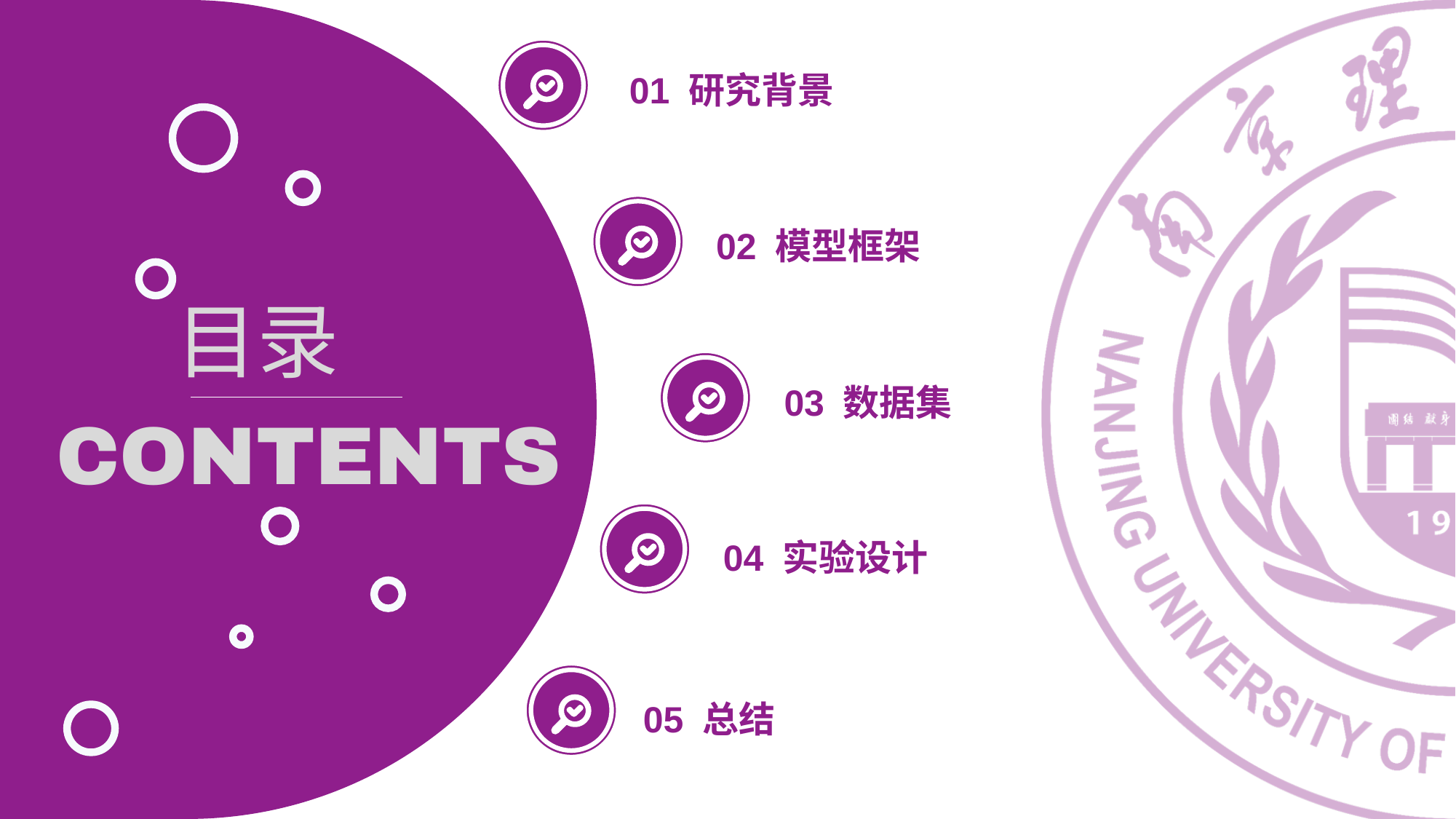

01 研究背景

02 模型框架

目录

03 数据集
CONTENTS

04 实验设计

05 总结